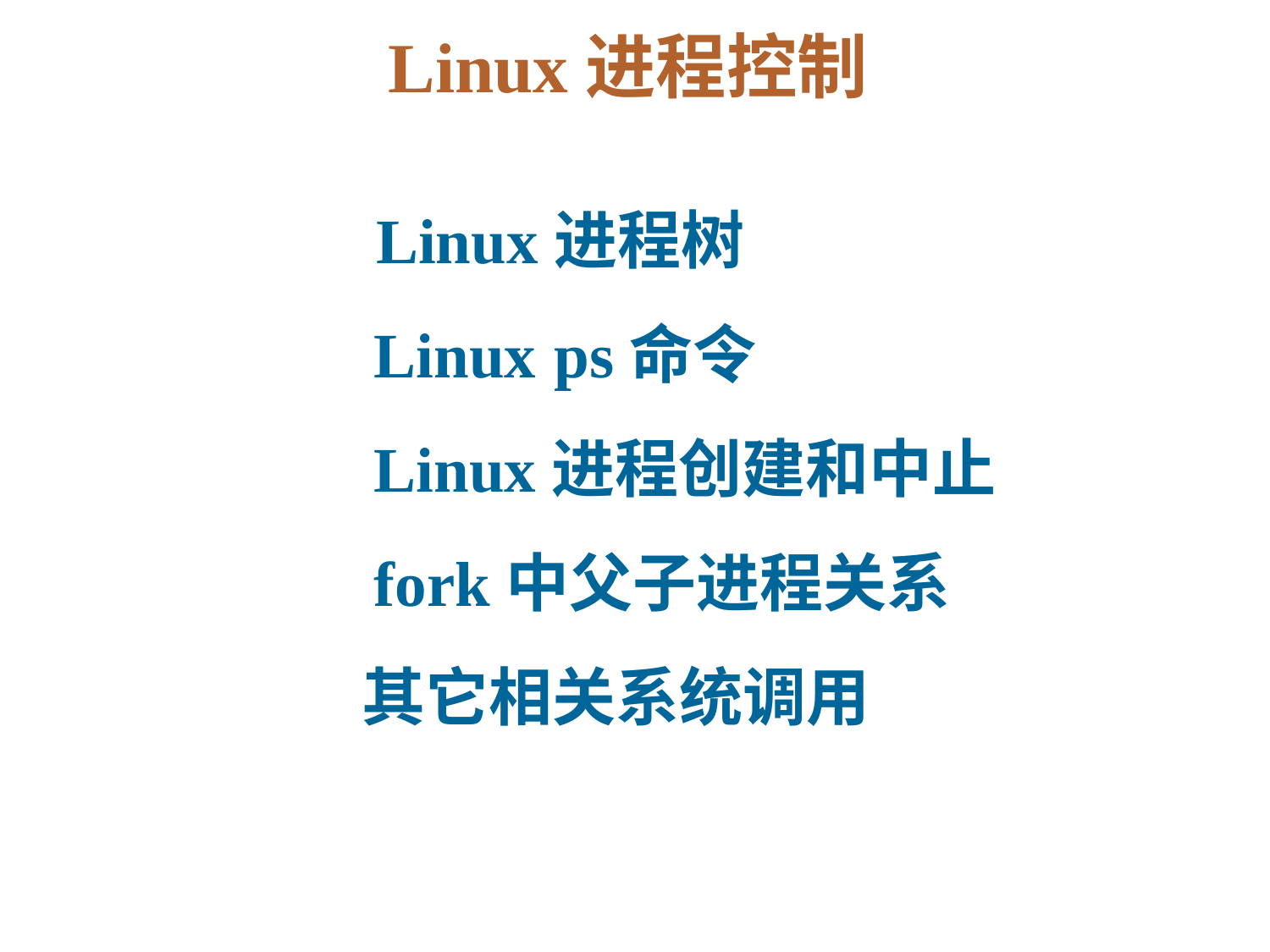

Linux进程控制
Linux进程树
Linux ps命令
Linux进程创建和中止
fork中父子进程关系
其它相关系统调用